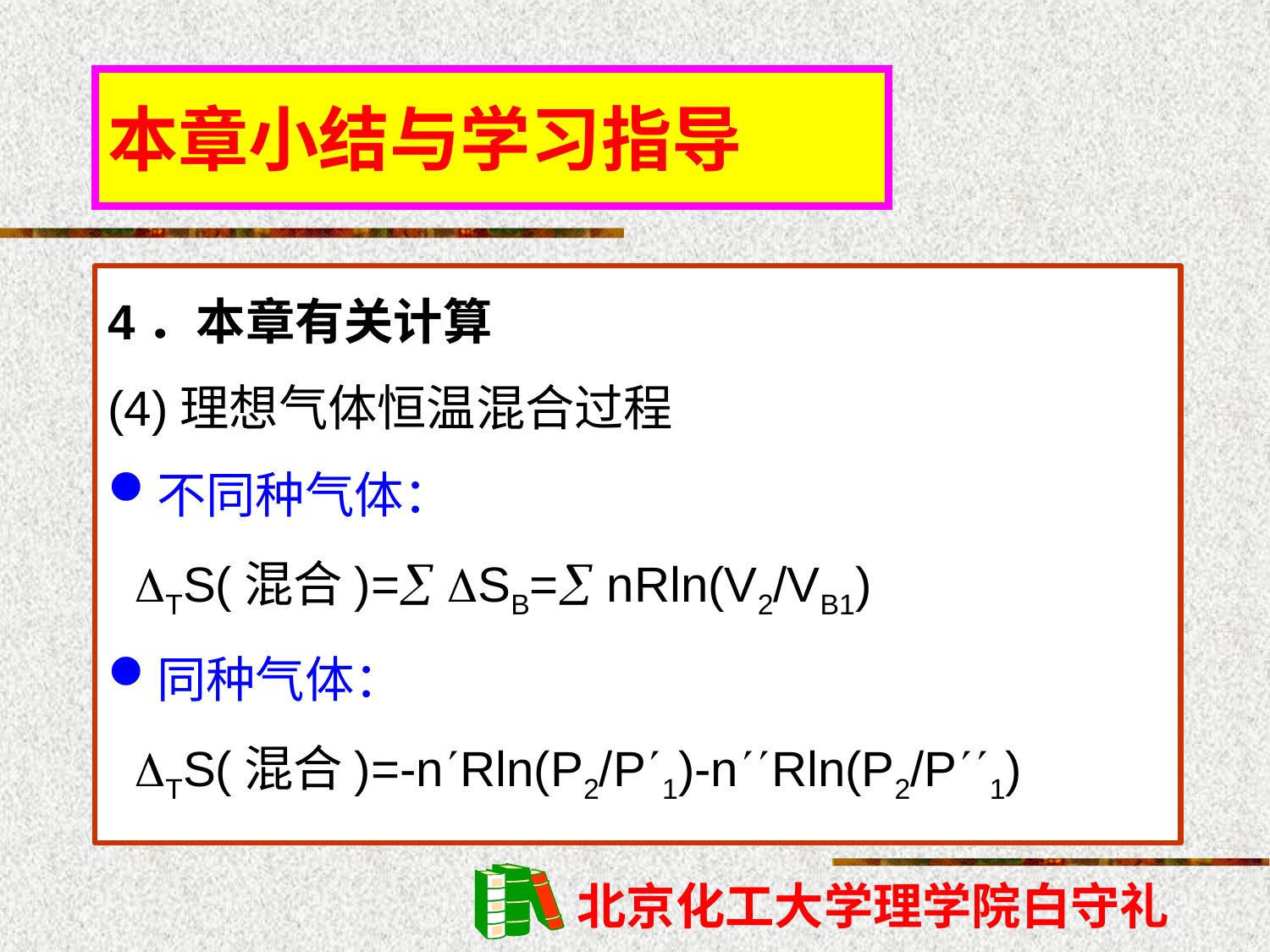

# 本章小结与学习指导
4．本章有关计算
(4)理想气体恒温混合过程
不同种气体：
  ΔTS(混合)=∑ ΔSB=∑ nRln(V2/VB1)
同种气体：
  ΔTS(混合)=-n′Rln(P2/P′1)-n′′Rln(P2/P′′1)